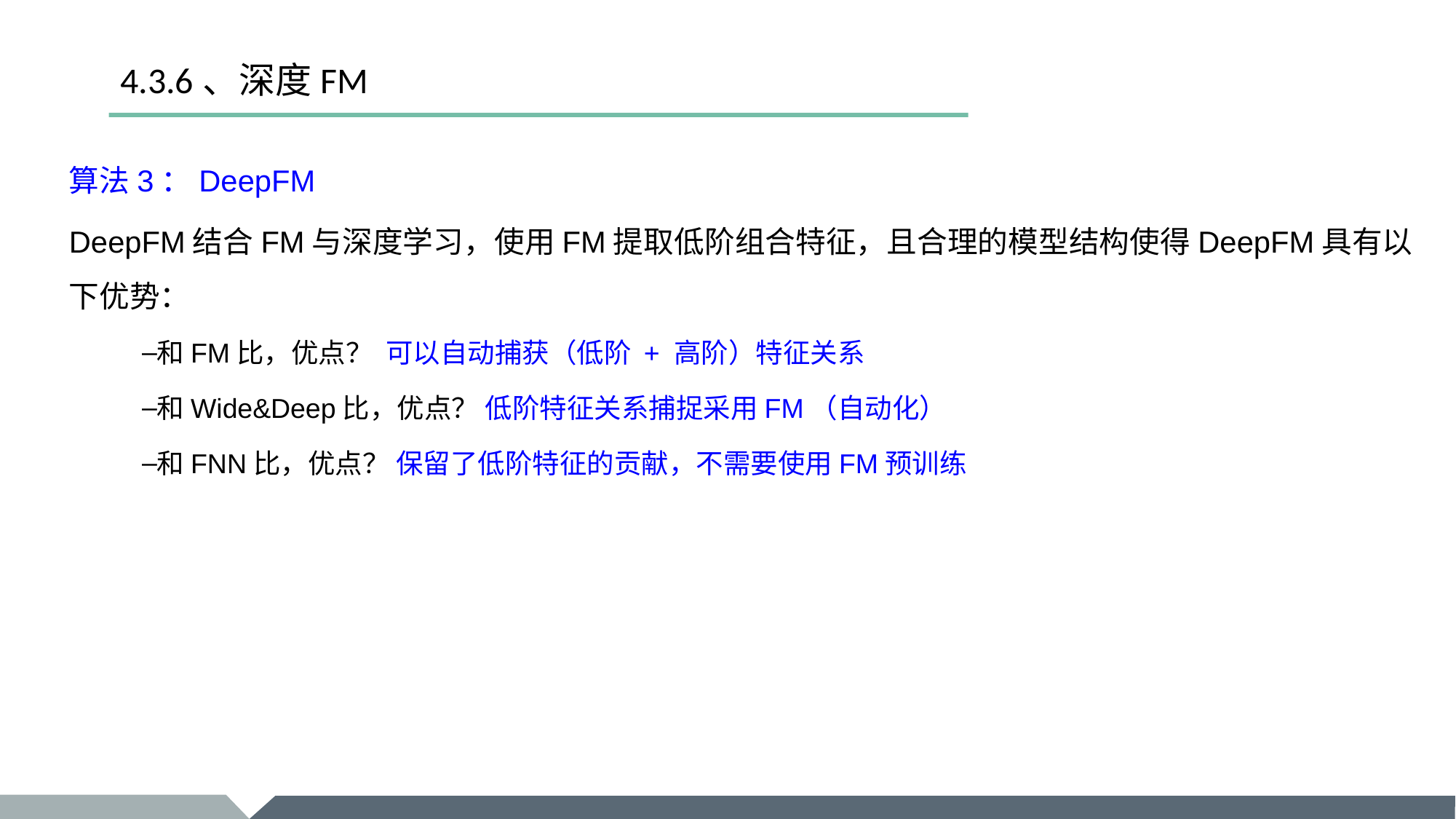

# 4.3.6、深度FM
算法3：DeepFM
DeepFM结合FM与深度学习，使用FM提取低阶组合特征，且合理的模型结构使得DeepFM具有以下优势：
和FM比，优点？  可以自动捕获（低阶 + 高阶）特征关系
和Wide&Deep比，优点？ 低阶特征关系捕捉采用FM（自动化）
和FNN比，优点？ 保留了低阶特征的贡献，不需要使用FM预训练